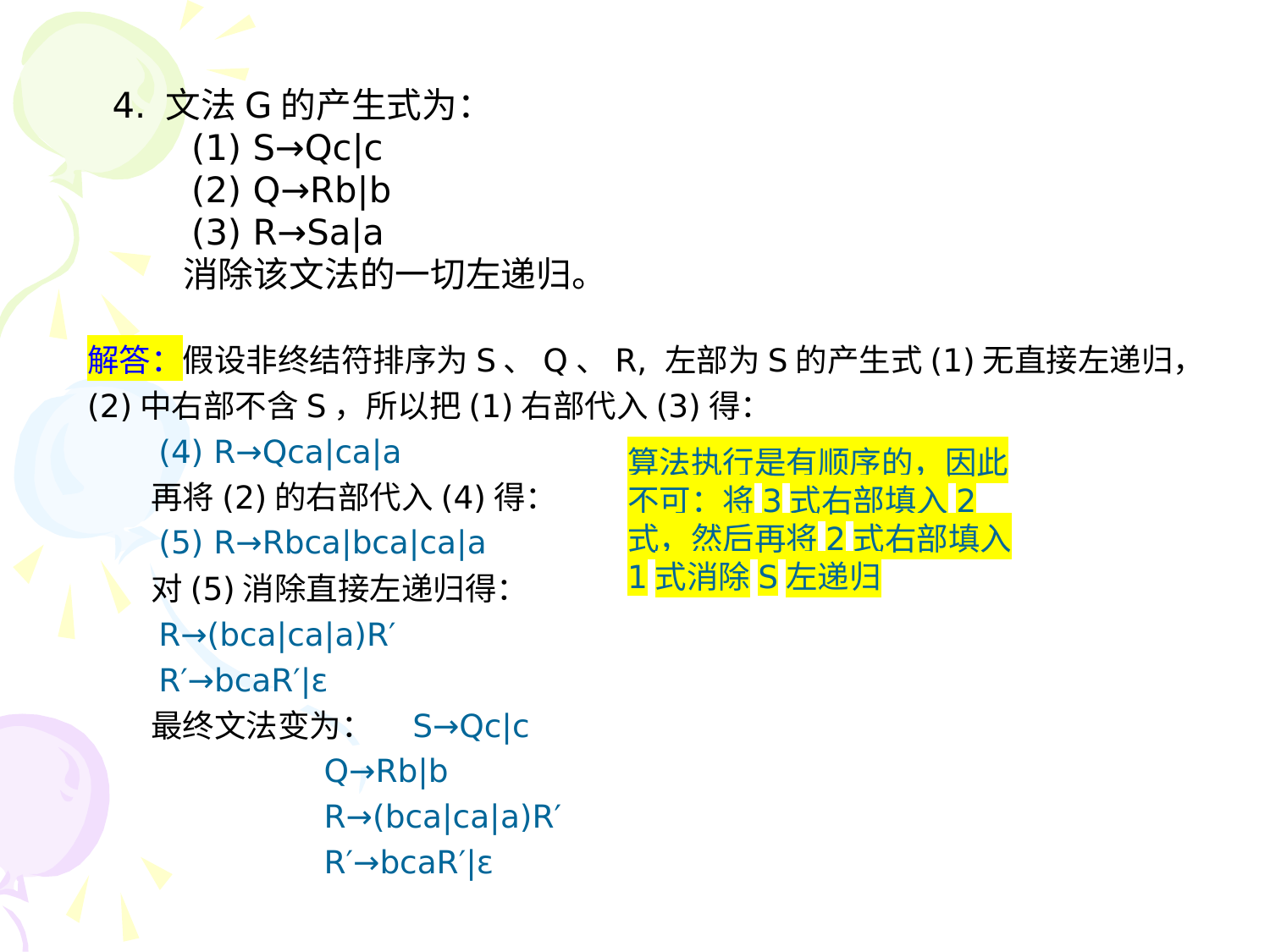

4. 文法G的产生式为：
　　(1) S→Qc|c
　　(2) Q→Rb|b
　　(3) R→Sa|a
　　消除该文法的一切左递归。
解答：假设非终结符排序为S、Q、R, 左部为S的产生式(1)无直接左递归，(2)中右部不含S，所以把(1)右部代入(3)得：
　　(4) R→Qca|ca|a
　　再将(2)的右部代入(4)得：
　　(5) R→Rbca|bca|ca|a
　　对(5)消除直接左递归得：
　　R→(bca|ca|a)R′
　　R′→bcaR′|ε
　　最终文法变为：　S→Qc|c
　　                       Q→Rb|b
　　                       R→(bca|ca|a)R′
　　                       R′→bcaR′|ε
算法执行是有顺序的，因此不可：将3式右部填入2式，然后再将2式右部填入1式消除S左递归
50